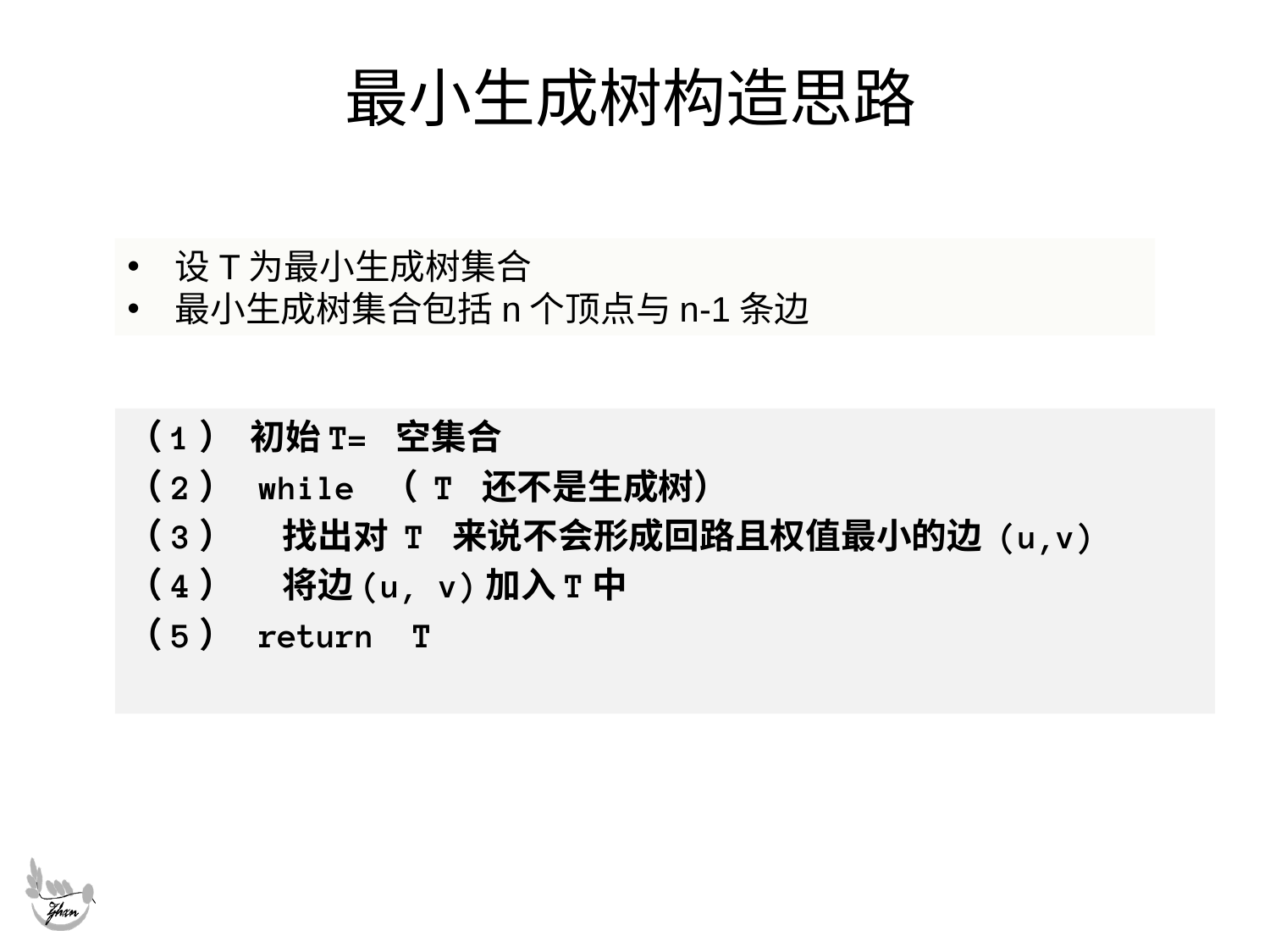

# 最小生成树构造思路
设T为最小生成树集合
最小生成树集合包括n个顶点与n-1条边
（1）  初始T= 空集合
（2）  while （ T 还不是生成树）
（3）      找出对 T 来说不会形成回路且权值最小的边 (u,v)
（4）      将边(u, v)加入T中
（5）  return  T

104